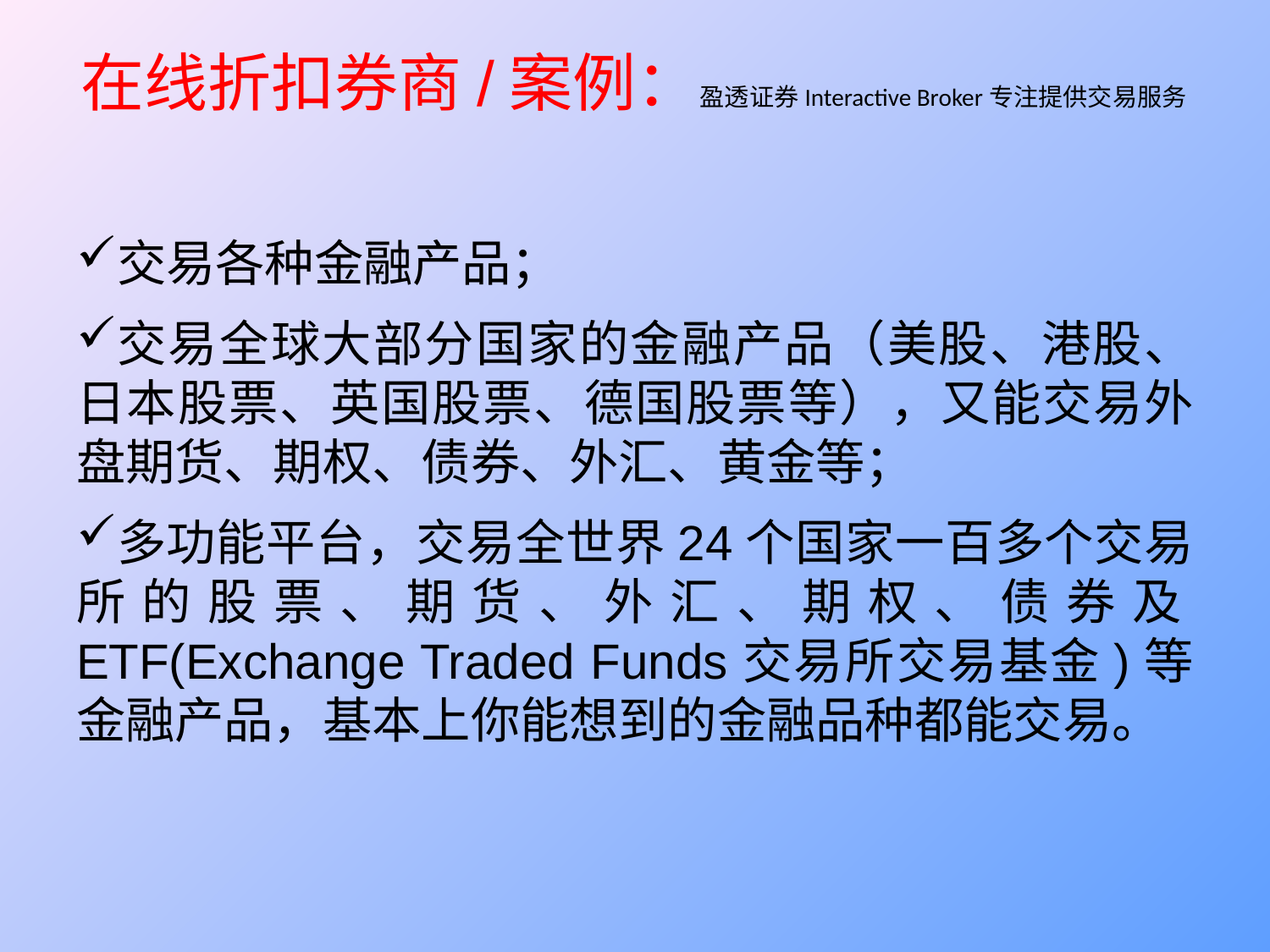

# 在线折扣券商/案例：盈透证券Interactive Broker专注提供交易服务
交易各种金融产品；
交易全球大部分国家的金融产品（美股、港股、日本股票、英国股票、德国股票等），又能交易外盘期货、期权、债券、外汇、黄金等；
多功能平台，交易全世界24个国家一百多个交易所的股票、期货、外汇、期权、债券及ETF(Exchange Traded Funds交易所交易基金)等金融产品，基本上你能想到的金融品种都能交易。